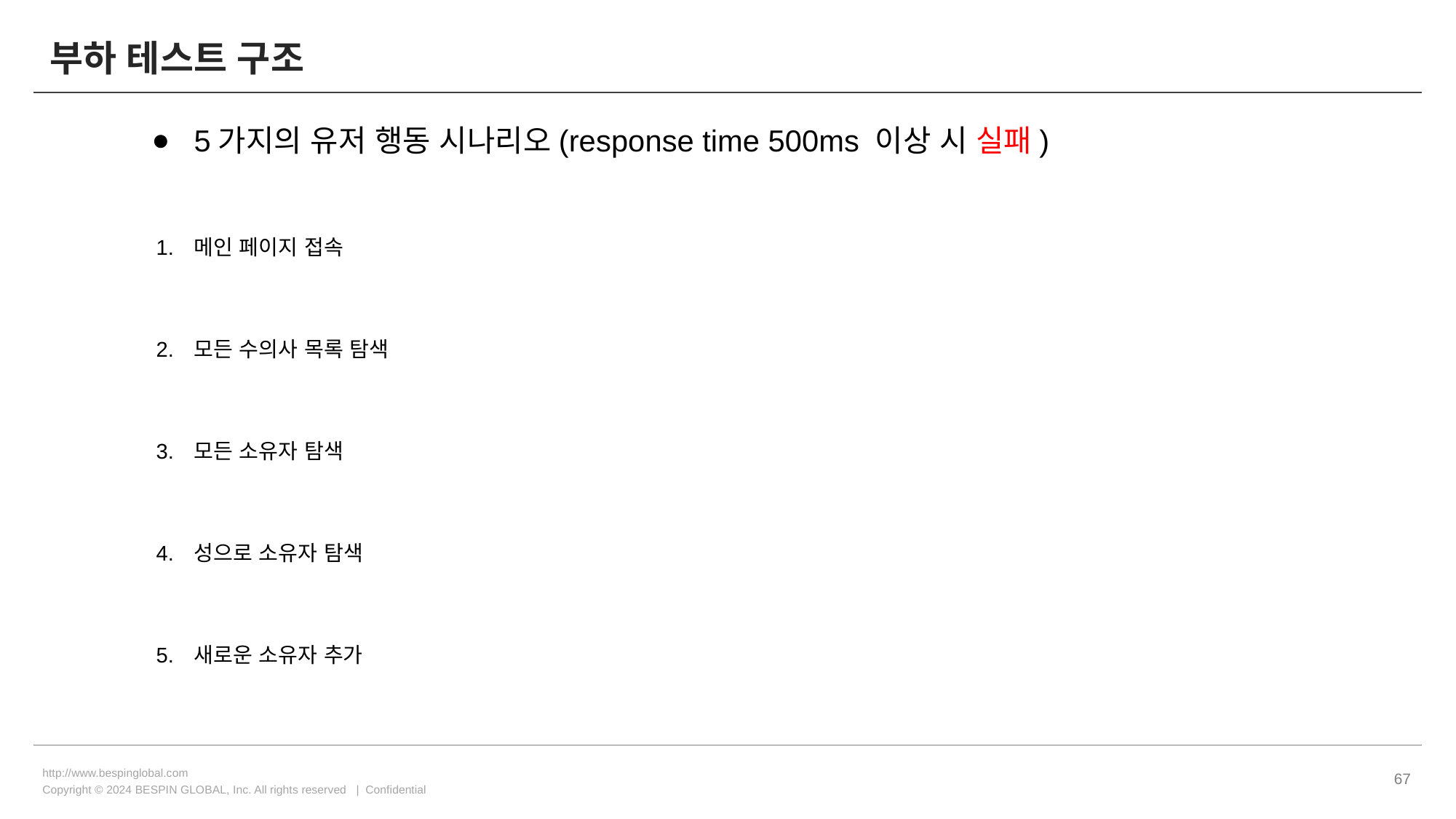

# 부하 테스트 구조
5가지의 유저 행동 시나리오(response time 500ms 이상 시 실패)

메인 페이지 접속

모든 수의사 목록 탐색

모든 소유자 탐색

성으로 소유자 탐색

새로운 소유자 추가